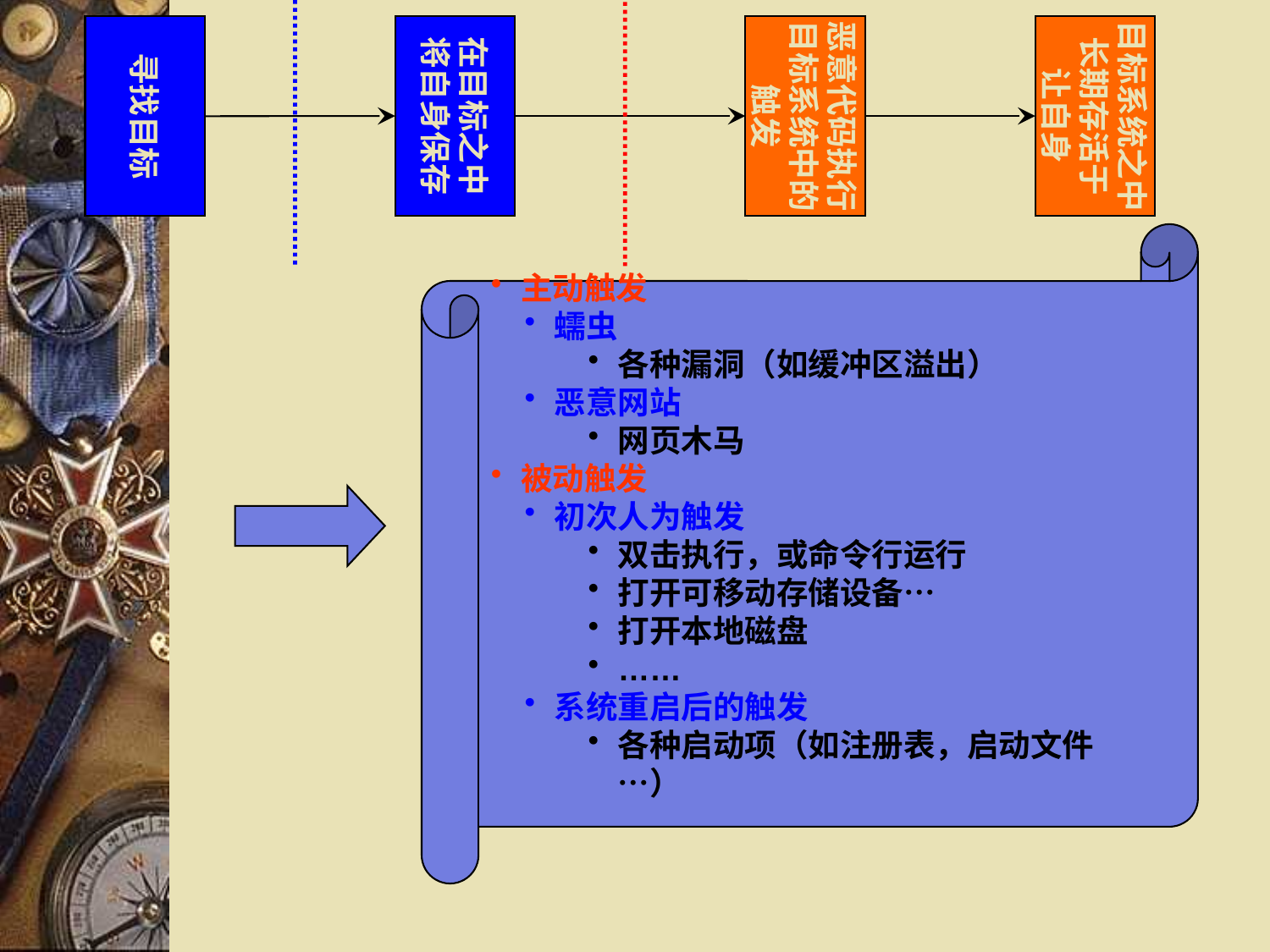

在目标之中
将自身保存
恶意代码执行
目标系统中的
触发
恶意代码执行
目标系统中的
触发
目标系统之中
长期存活于
让自身
目标系统之中
长期存活于
让自身
寻找目标
主动触发
蠕虫
各种漏洞（如缓冲区溢出）
恶意网站
网页木马
被动触发
初次人为触发
双击执行，或命令行运行
打开可移动存储设备…
打开本地磁盘
……
系统重启后的触发
各种启动项（如注册表，启动文件…）